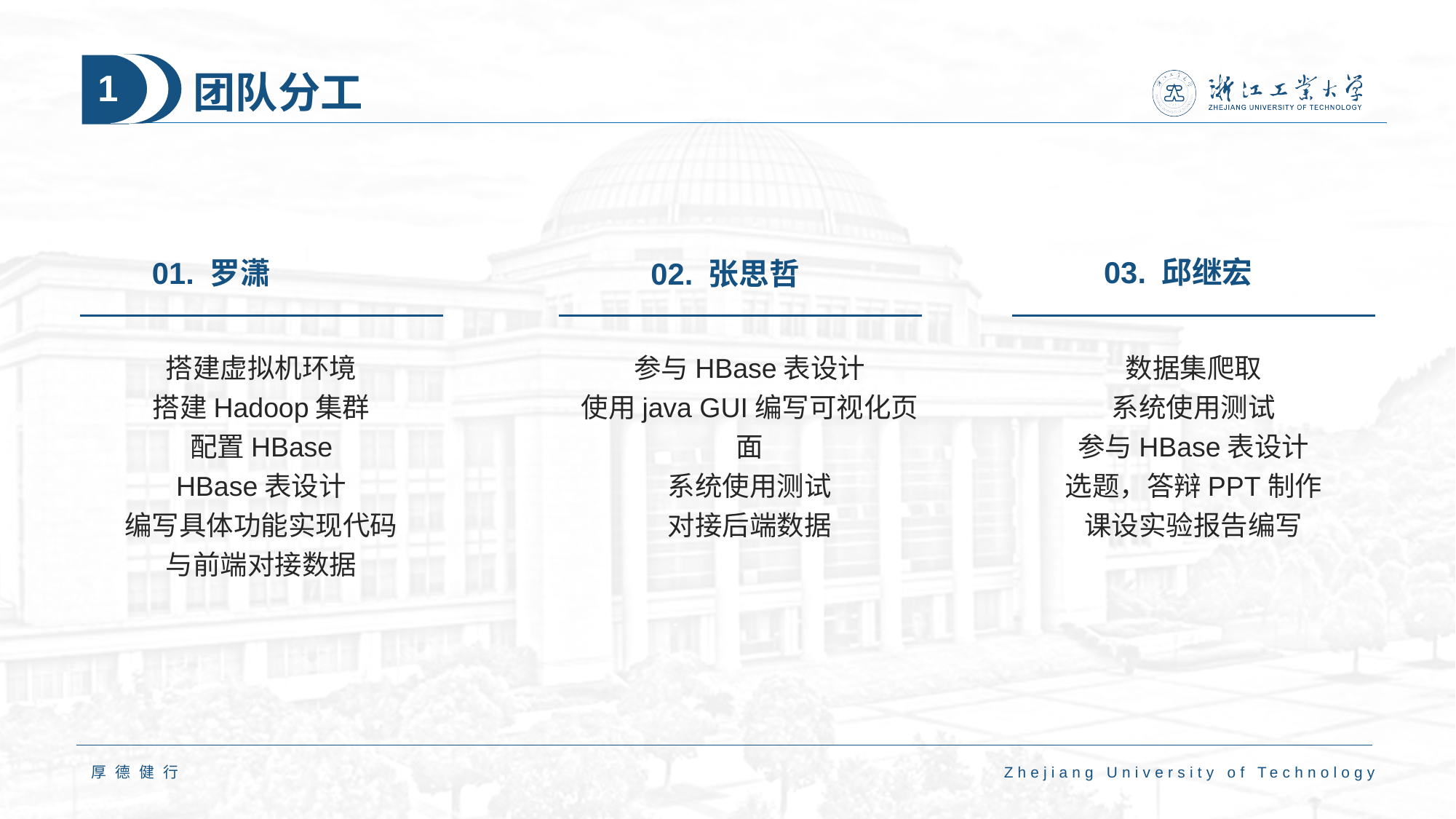

# 团队分工
1
03. 邱继宏
01. 罗潇
02. 张思哲
搭建虚拟机环境
搭建Hadoop集群
配置HBase
HBase表设计
编写具体功能实现代码
与前端对接数据

参与HBase表设计
使用java GUI编写可视化页面
系统使用测试
对接后端数据

数据集爬取
系统使用测试
参与HBase表设计
选题，答辩PPT制作
课设实验报告编写

厚德健行
Zhejiang University of Technology